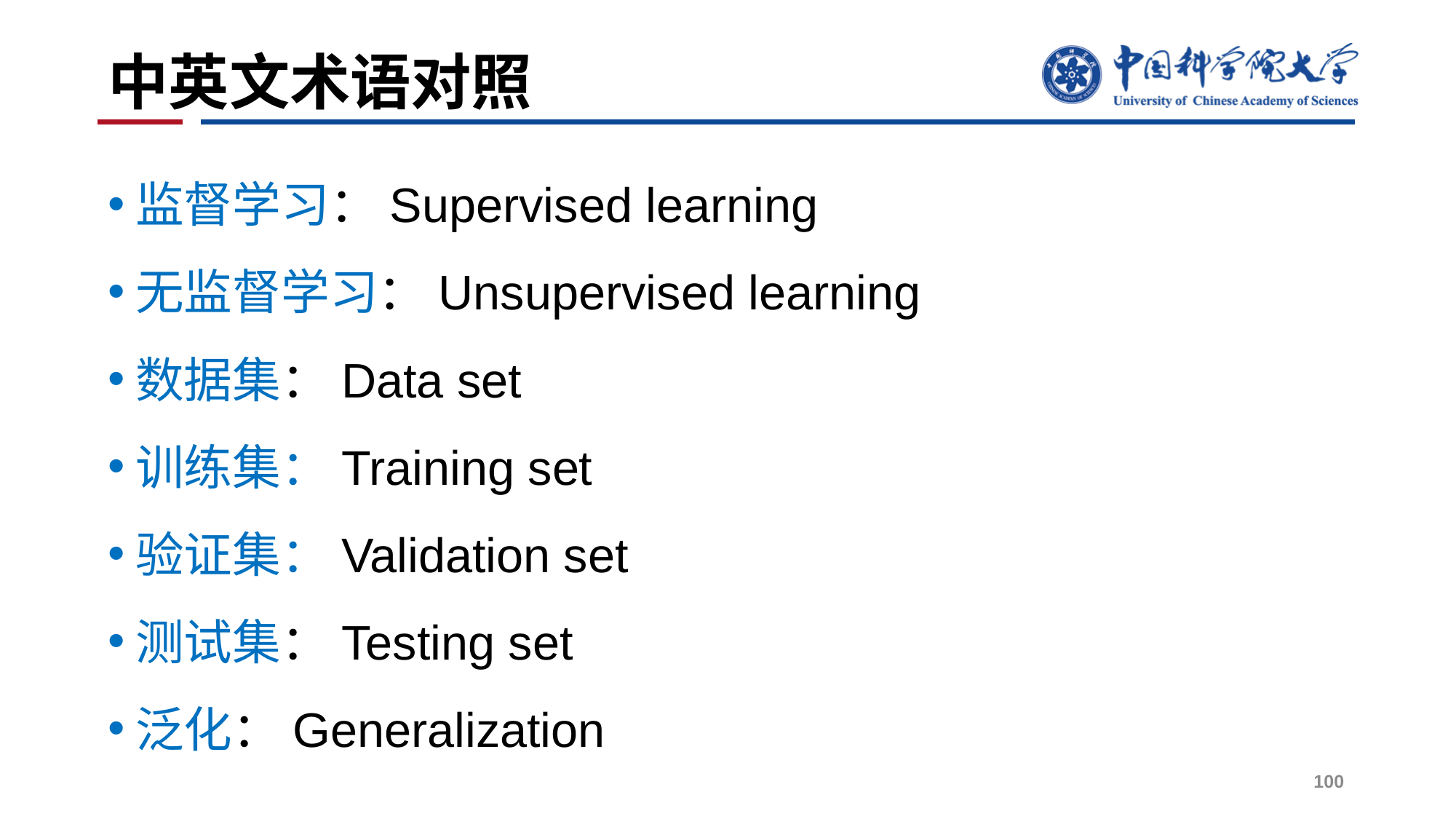

# 中英文术语对照
监督学习：Supervised learning
无监督学习：Unsupervised learning
数据集：Data set
训练集：Training set
验证集：Validation set
测试集：Testing set
泛化：Generalization

100